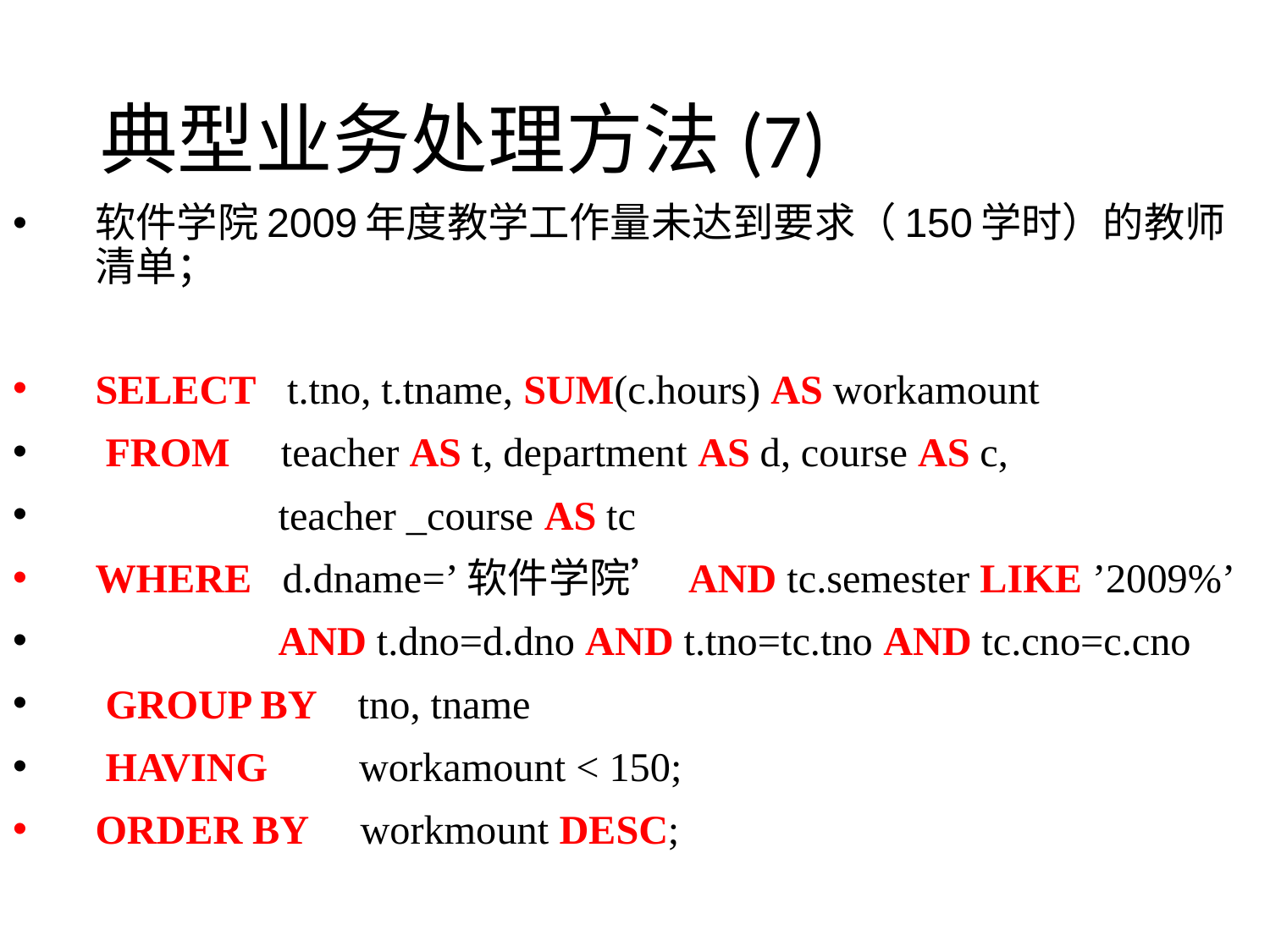

# 典型业务处理方法(7)
软件学院2009年度教学工作量未达到要求（150学时）的教师清单；

SELECT   t.tno, t.tname, SUM(c.hours) AS workamount
 FROM     teacher AS t, department AS d, course AS c,
                  teacher _course AS tc
WHERE   d.dname=’软件学院’ AND tc.semester LIKE ’2009%’
                  AND t.dno=d.dno AND t.tno=tc.tno AND tc.cno=c.cno
 GROUP BY    tno, tname
 HAVING         workamount < 150;
ORDER BY     workmount DESC;